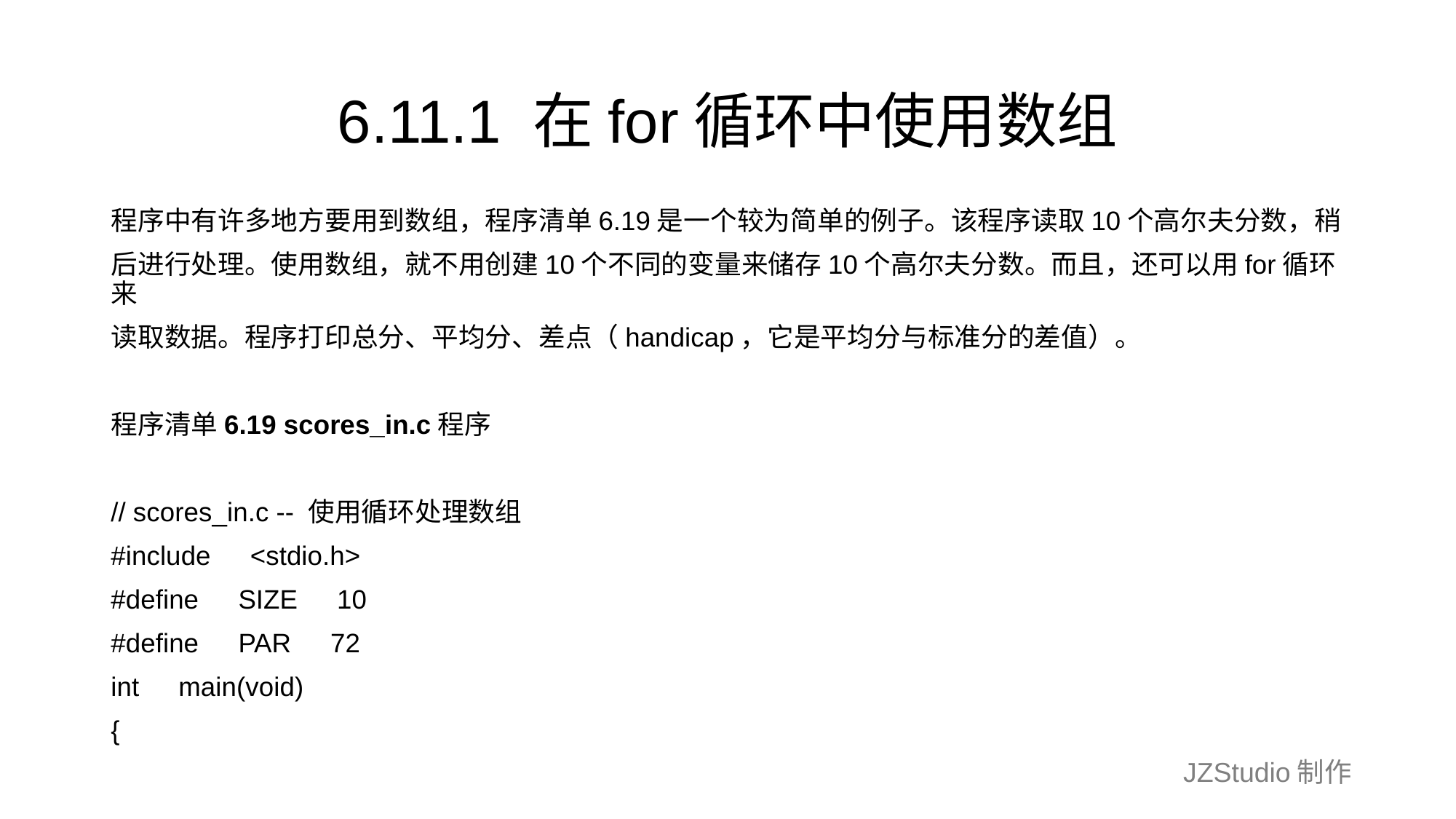

# 6.11.1 在for循环中使用数组
程序中有许多地方要用到数组，程序清单6.19是一个较为简单的例子。该程序读取10个高尔夫分数，稍
后进行处理。使用数组，就不用创建10个不同的变量来储存10个高尔夫分数。而且，还可以用for循环来
读取数据。程序打印总分、平均分、差点（handicap，它是平均分与标准分的差值）。

程序清单6.19 scores_in.c程序

// scores_in.c -- 使用循环处理数组
#include　<stdio.h>
#define　SIZE　10
#define　PAR　72
int　main(void)
{